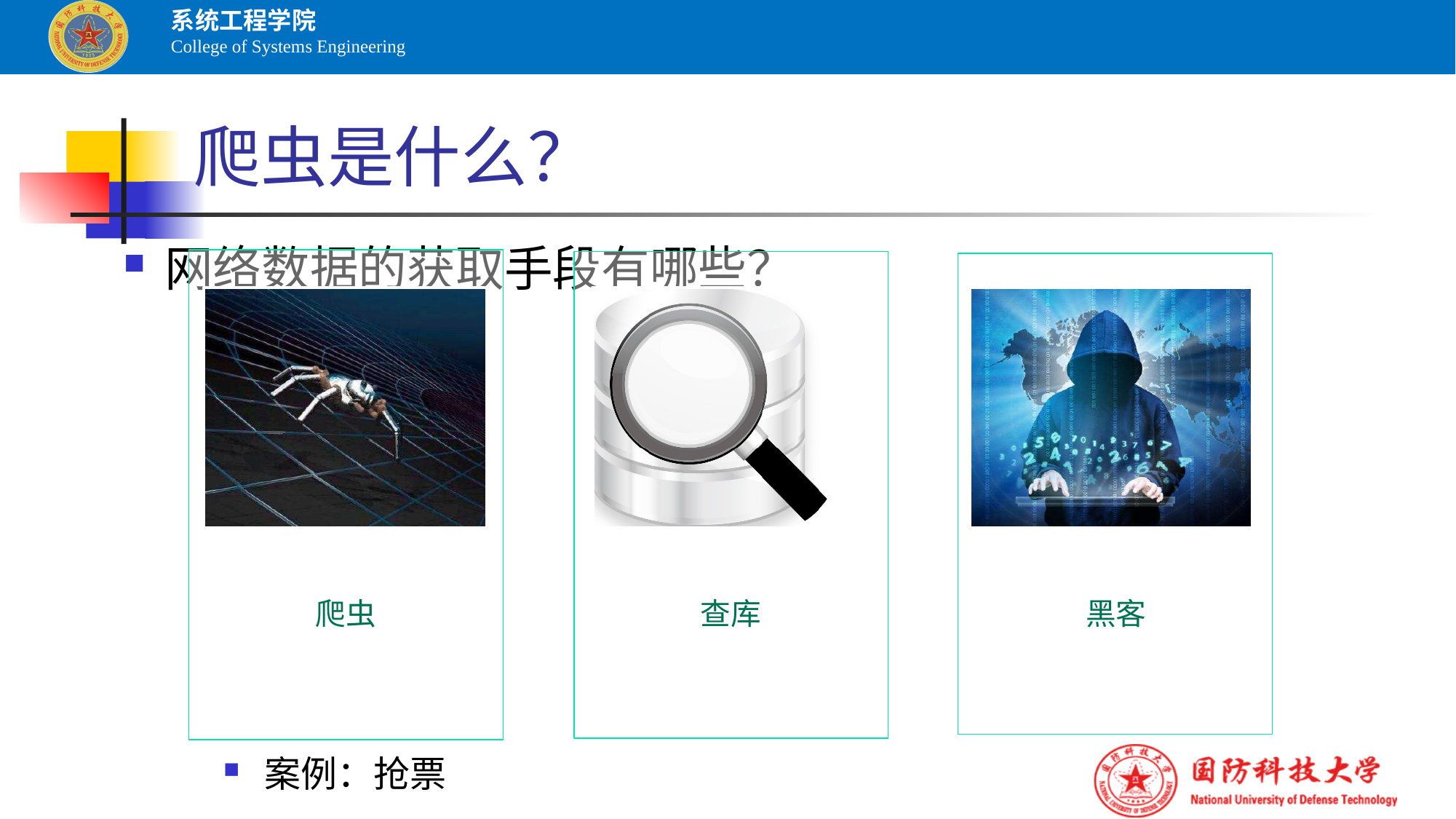

# 爬虫是什么？
爬虫
查库
黑客
网络数据的获取手段有哪些？
案例：抢票